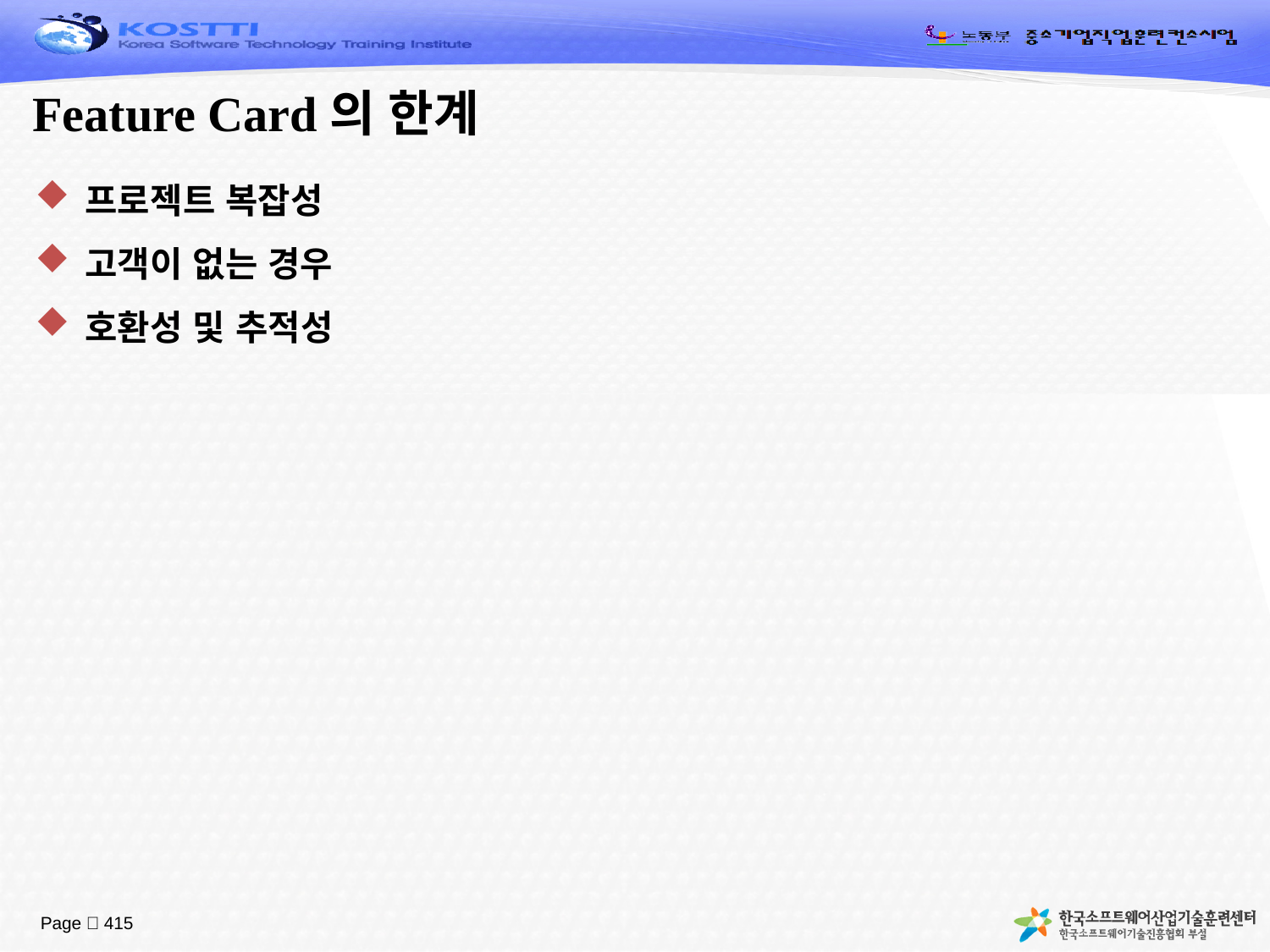

# Feature Card의 한계
프로젝트 복잡성
고객이 없는 경우
호환성 및 추적성